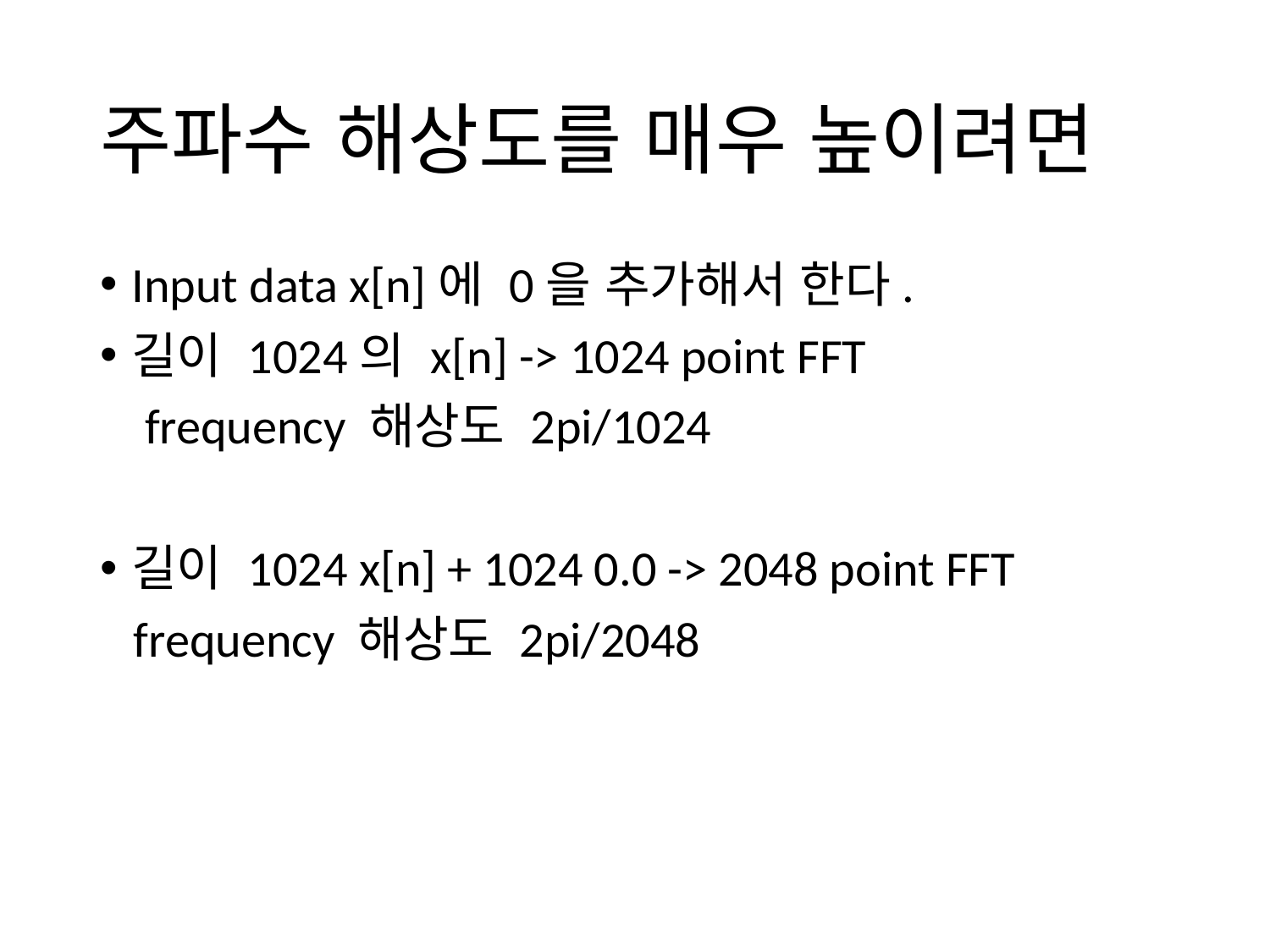

# 주파수 해상도를 매우 높이려면
Input data x[n]에 0을 추가해서 한다.
길이 1024의 x[n] -> 1024 point FFT
    frequency 해상도 2pi/1024

길이 1024 x[n] + 1024 0.0 -> 2048 point FFT
   frequency 해상도 2pi/2048